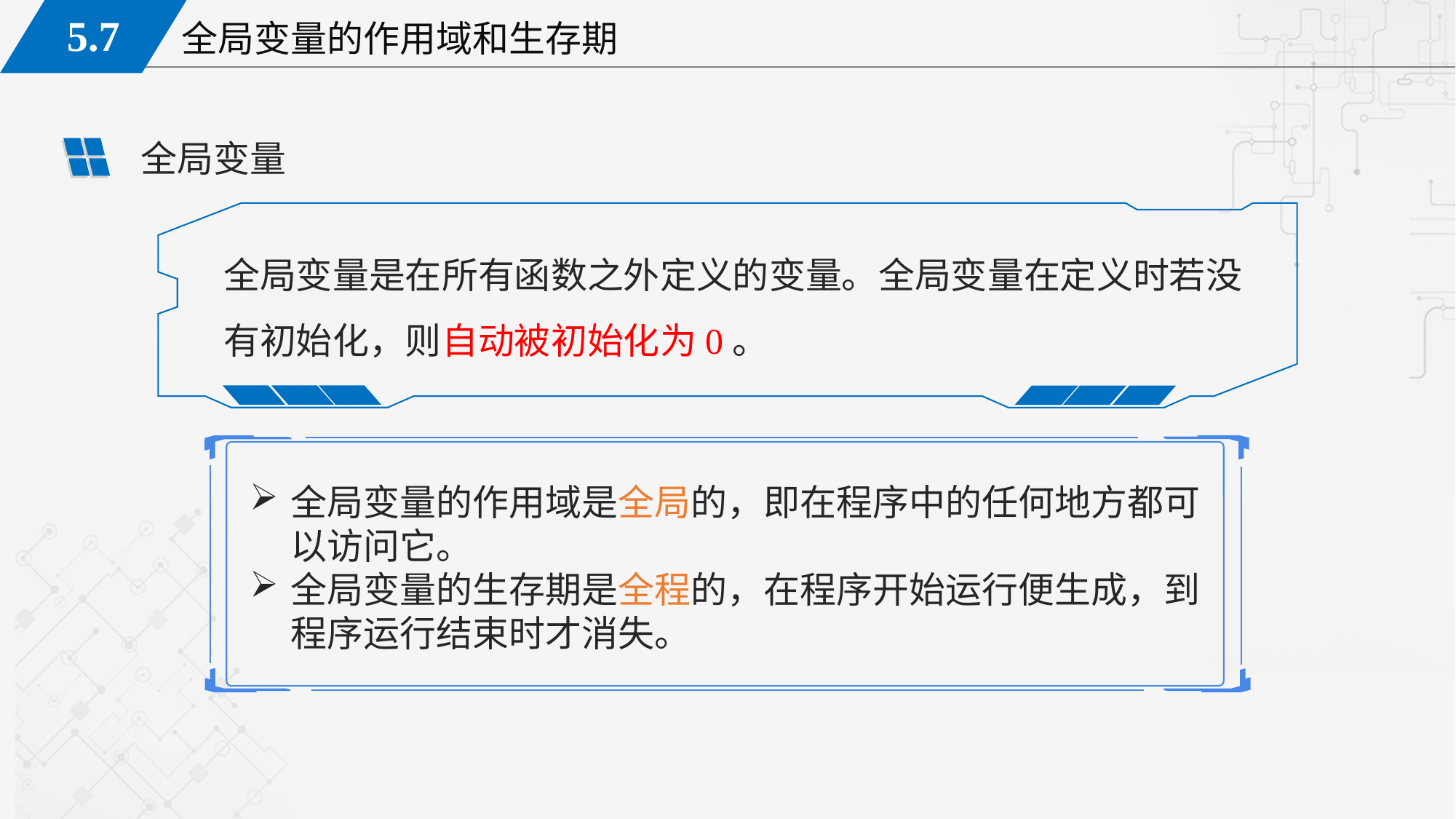

全局变量

全局变量是在所有函数之外定义的变量。全局变量在定义时若没有初始化，则自动被初始化为0。

全局变量的作用域是全局的，即在程序中的任何地方都可以访问它。
全局变量的生存期是全程的，在程序开始运行便生成，到程序运行结束时才消失。